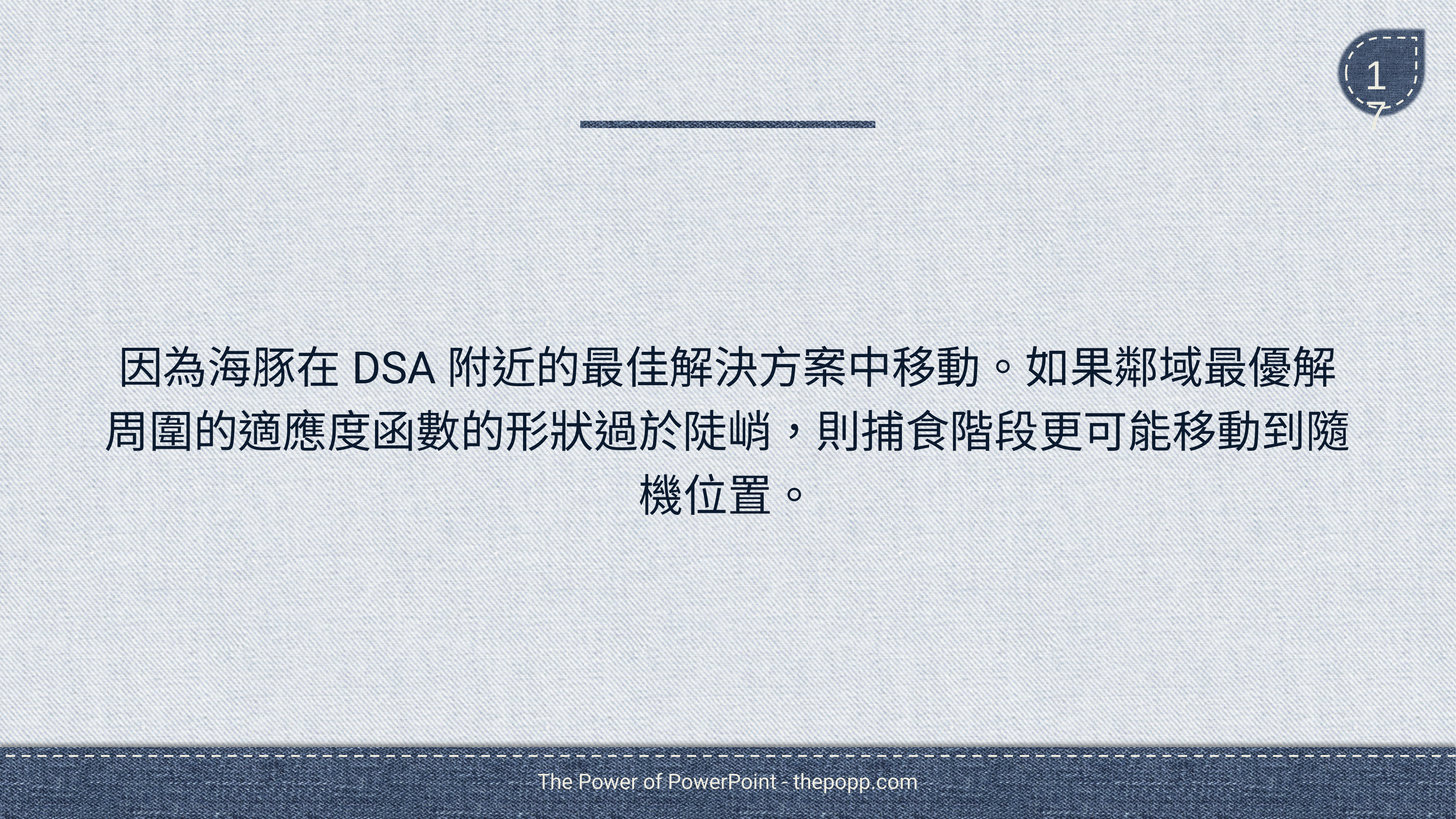

#
17

因為海豚在DSA附近的最佳解決方案中移動。如果鄰域最優解周圍的適應度函數的形狀過於陡峭，則捕食階段更可能移動到隨機位置。
The Power of PowerPoint - thepopp.com